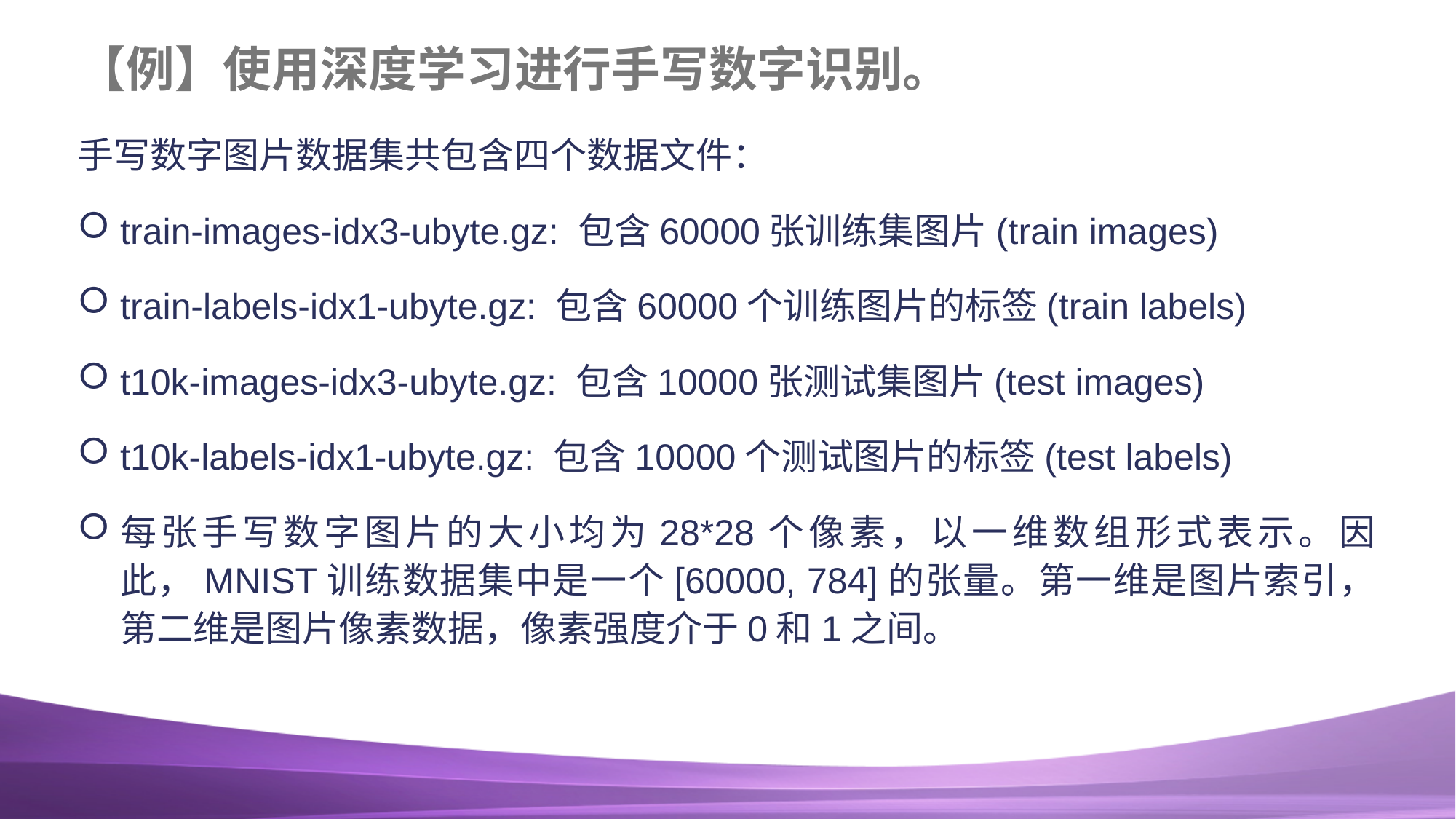

# 【例】使用深度学习进行手写数字识别。
手写数字图片数据集共包含四个数据文件：
train-images-idx3-ubyte.gz: 包含60000张训练集图片(train images)
train-labels-idx1-ubyte.gz: 包含60000个训练图片的标签(train labels)
t10k-images-idx3-ubyte.gz: 包含10000张测试集图片(test images)
t10k-labels-idx1-ubyte.gz: 包含10000个测试图片的标签(test labels)
每张手写数字图片的大小均为28*28个像素，以一维数组形式表示。因此，MNIST训练数据集中是一个[60000, 784]的张量。第一维是图片索引，第二维是图片像素数据，像素强度介于0和1之间。